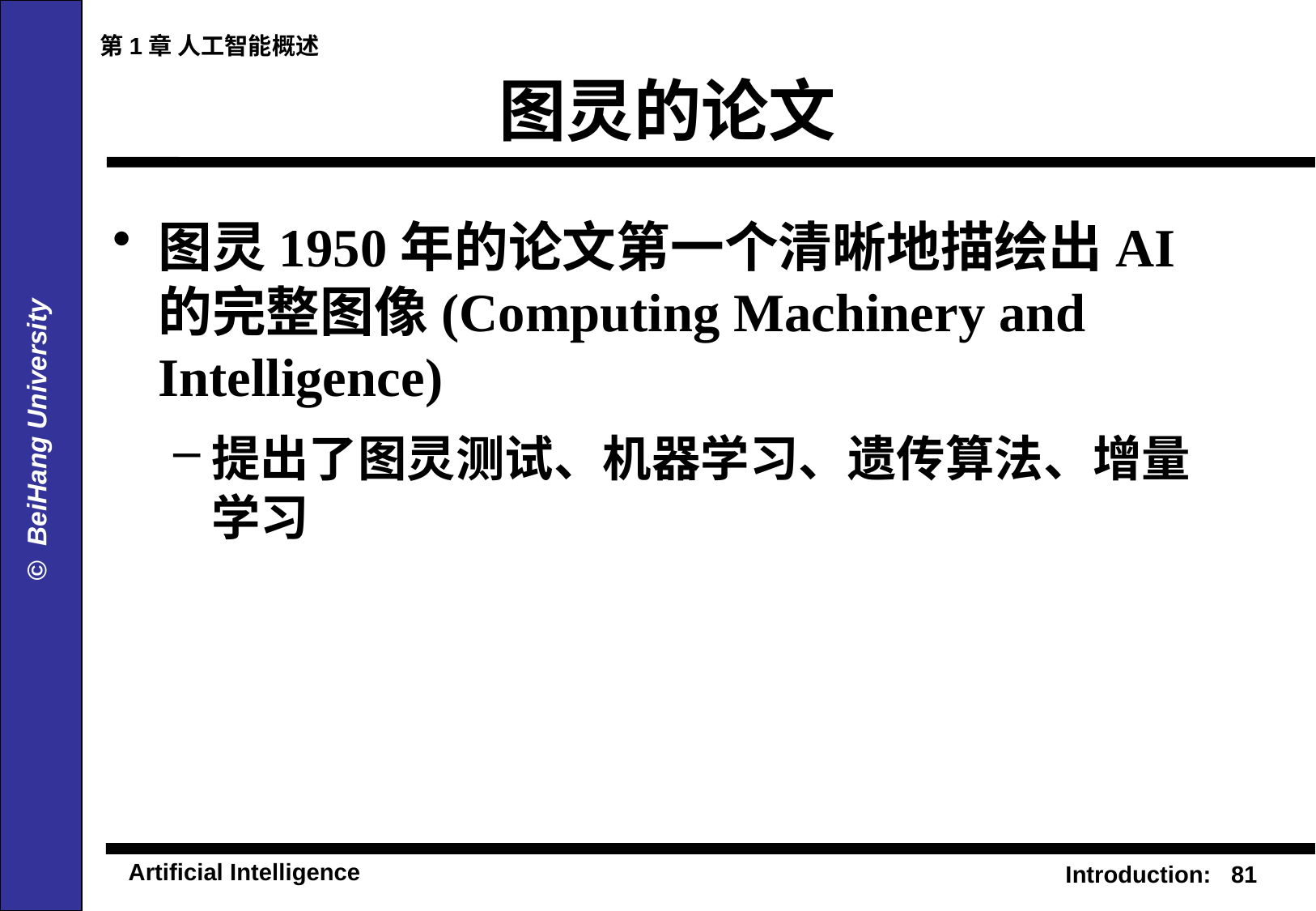

第1章 人工智能概述
# 图灵的论文
图灵1950年的论文第一个清晰地描绘出AI的完整图像(Computing Machinery and Intelligence)
提出了图灵测试、机器学习、遗传算法、增量学习